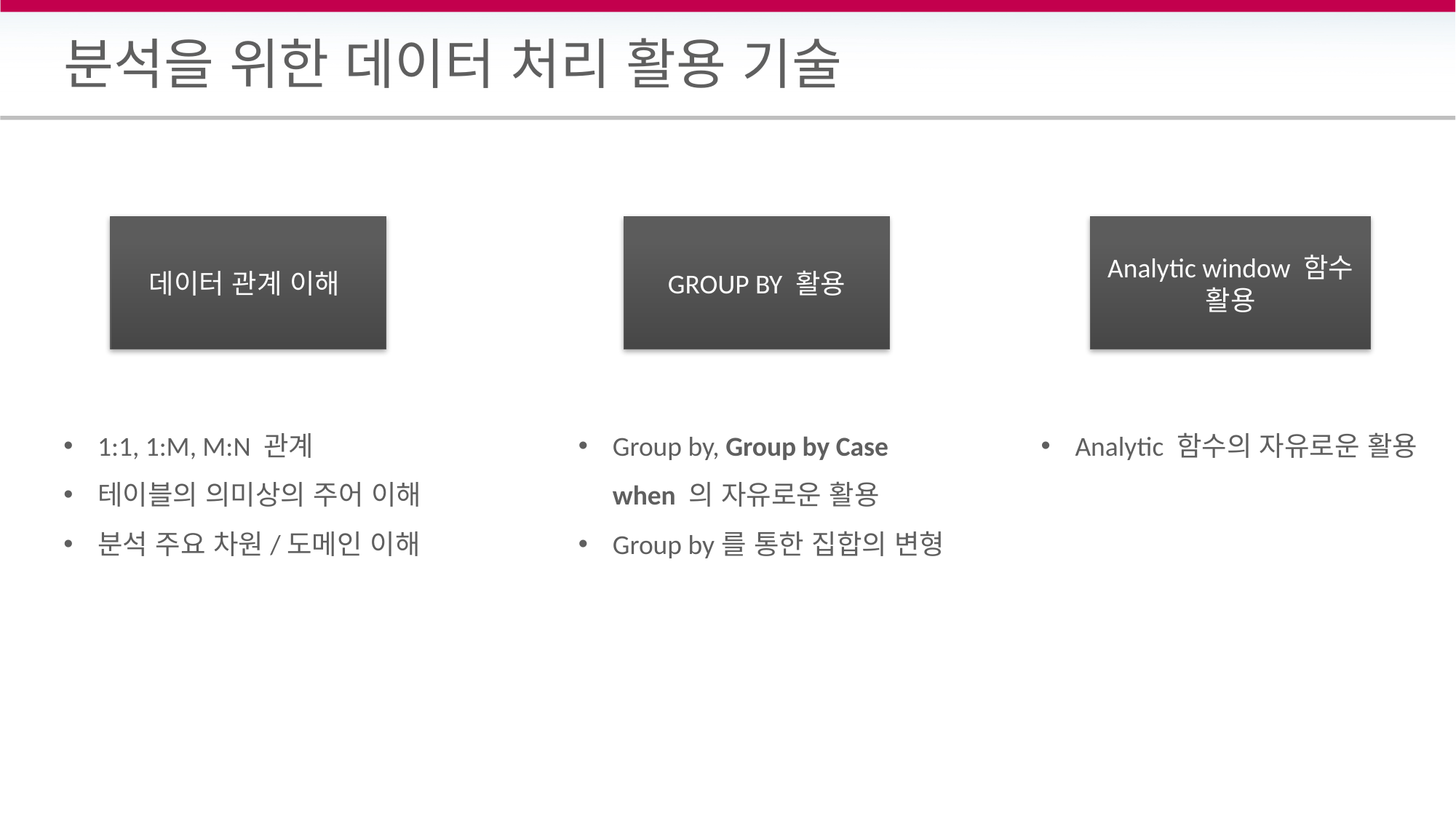

# 분석을 위한 데이터 처리 활용 기술
데이터 관계 이해
GROUP BY 활용
Analytic window 함수 활용
1:1, 1:M, M:N 관계
테이블의 의미상의 주어 이해
분석 주요 차원/도메인 이해
Group by, Group by Case when 의 자유로운 활용
Group by를 통한 집합의 변형
Analytic 함수의 자유로운 활용